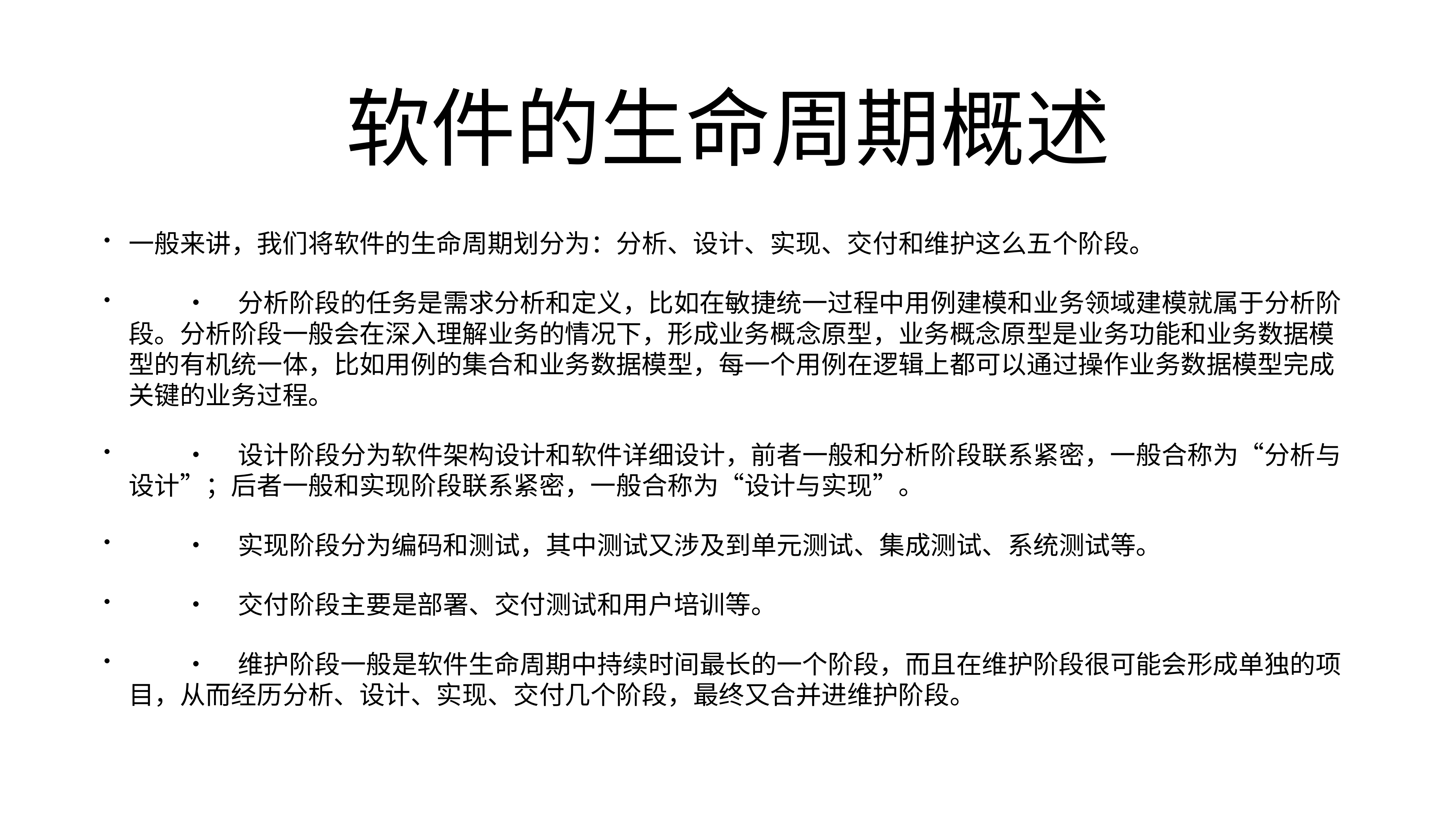

# 软件的生命周期概述
一般来讲，我们将软件的生命周期划分为：分析、设计、实现、交付和维护这么五个阶段。
	•	分析阶段的任务是需求分析和定义，比如在敏捷统一过程中用例建模和业务领域建模就属于分析阶段。分析阶段一般会在深入理解业务的情况下，形成业务概念原型，业务概念原型是业务功能和业务数据模型的有机统一体，比如用例的集合和业务数据模型，每一个用例在逻辑上都可以通过操作业务数据模型完成关键的业务过程。
	•	设计阶段分为软件架构设计和软件详细设计，前者一般和分析阶段联系紧密，一般合称为“分析与设计”；后者一般和实现阶段联系紧密，一般合称为“设计与实现”。
	•	实现阶段分为编码和测试，其中测试又涉及到单元测试、集成测试、系统测试等。
	•	交付阶段主要是部署、交付测试和用户培训等。
	•	维护阶段一般是软件生命周期中持续时间最长的一个阶段，而且在维护阶段很可能会形成单独的项目，从而经历分析、设计、实现、交付几个阶段，最终又合并进维护阶段。